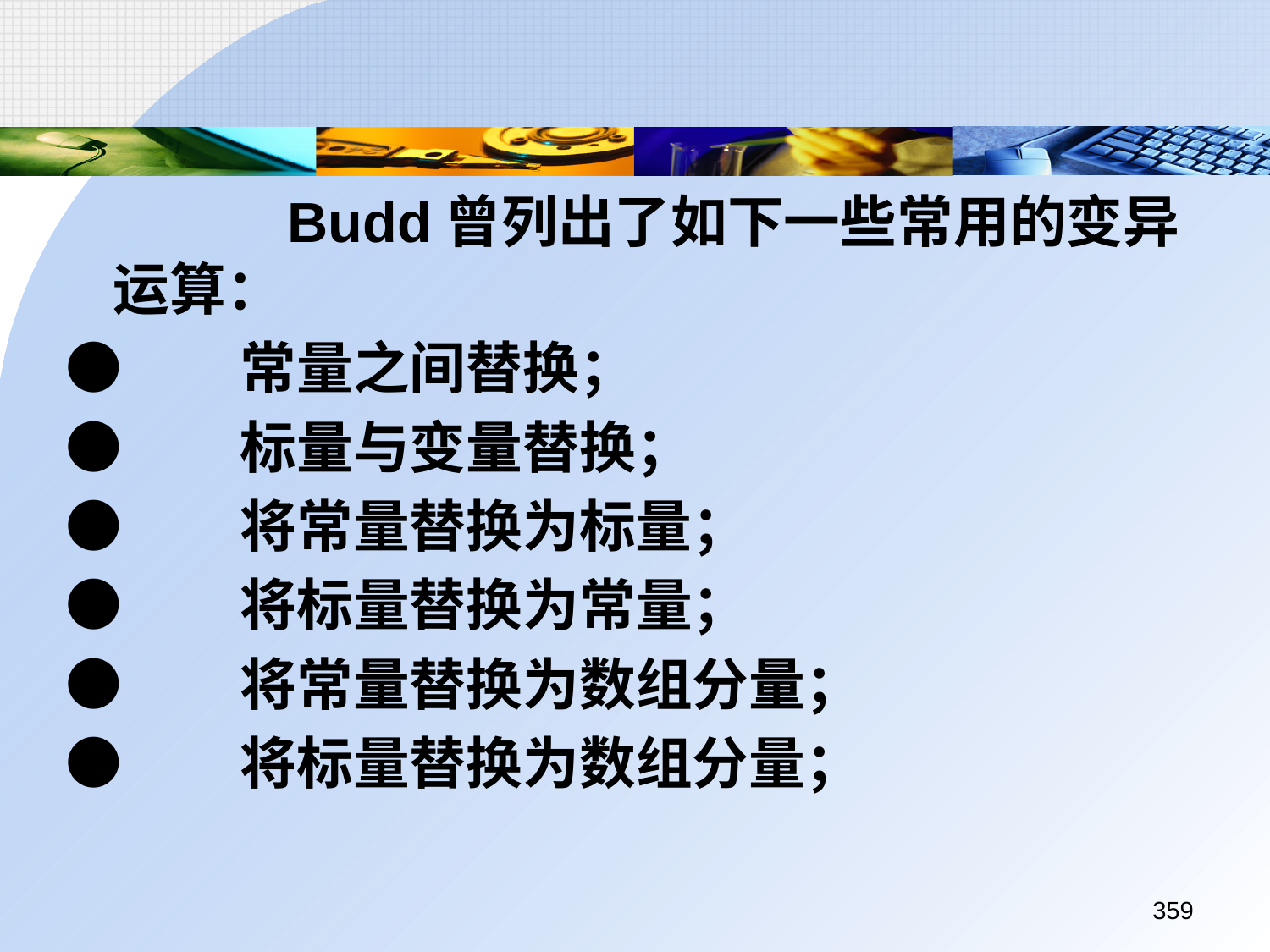

Budd曾列出了如下一些常用的变异运算：
●	常量之间替换；
●	标量与变量替换；
●	将常量替换为标量；
●	将标量替换为常量；
●	将常量替换为数组分量；
●	将标量替换为数组分量；
359